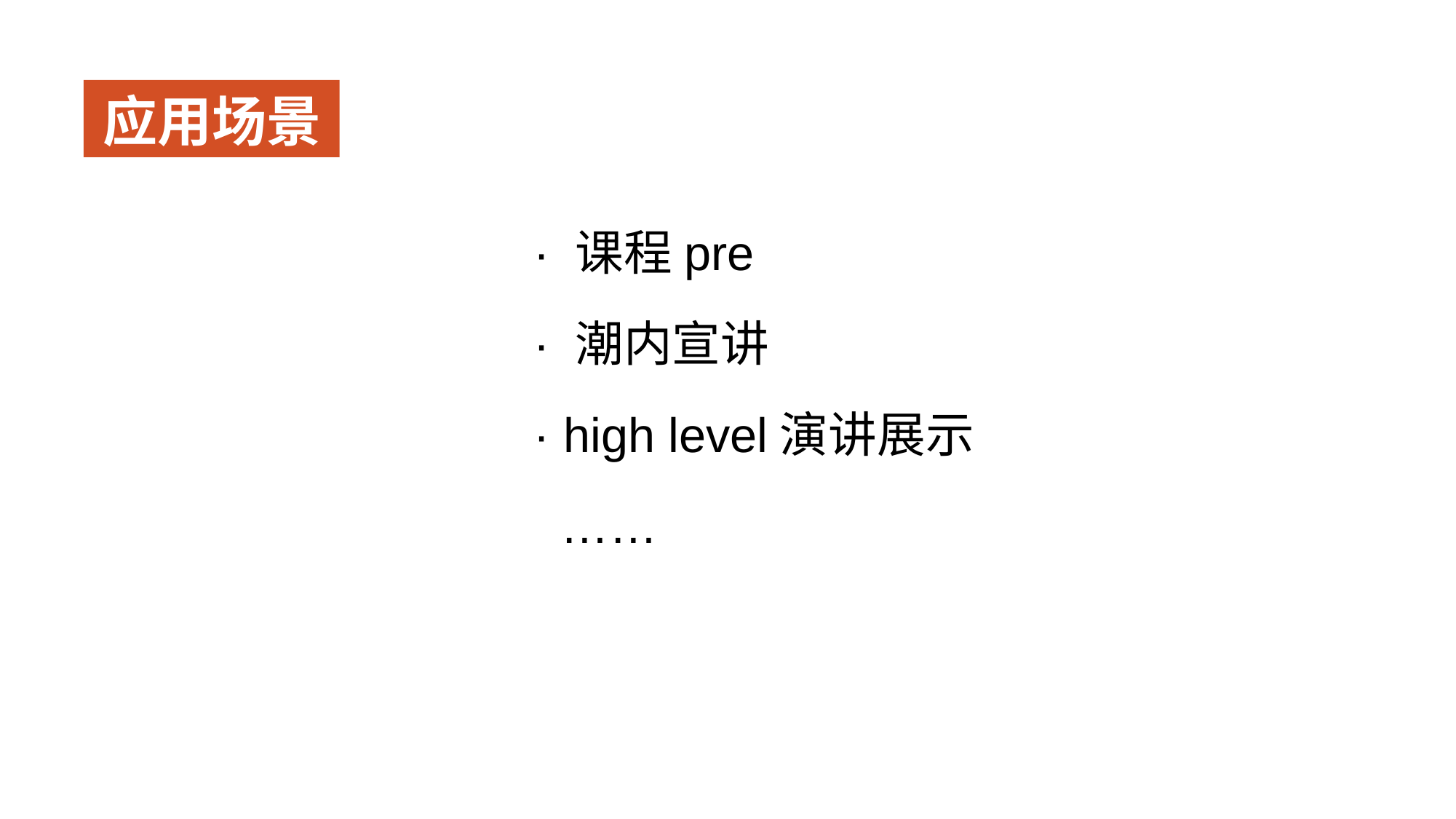

应用场景
· 课程pre

· 潮内宣讲

· high level演讲展示

  ……